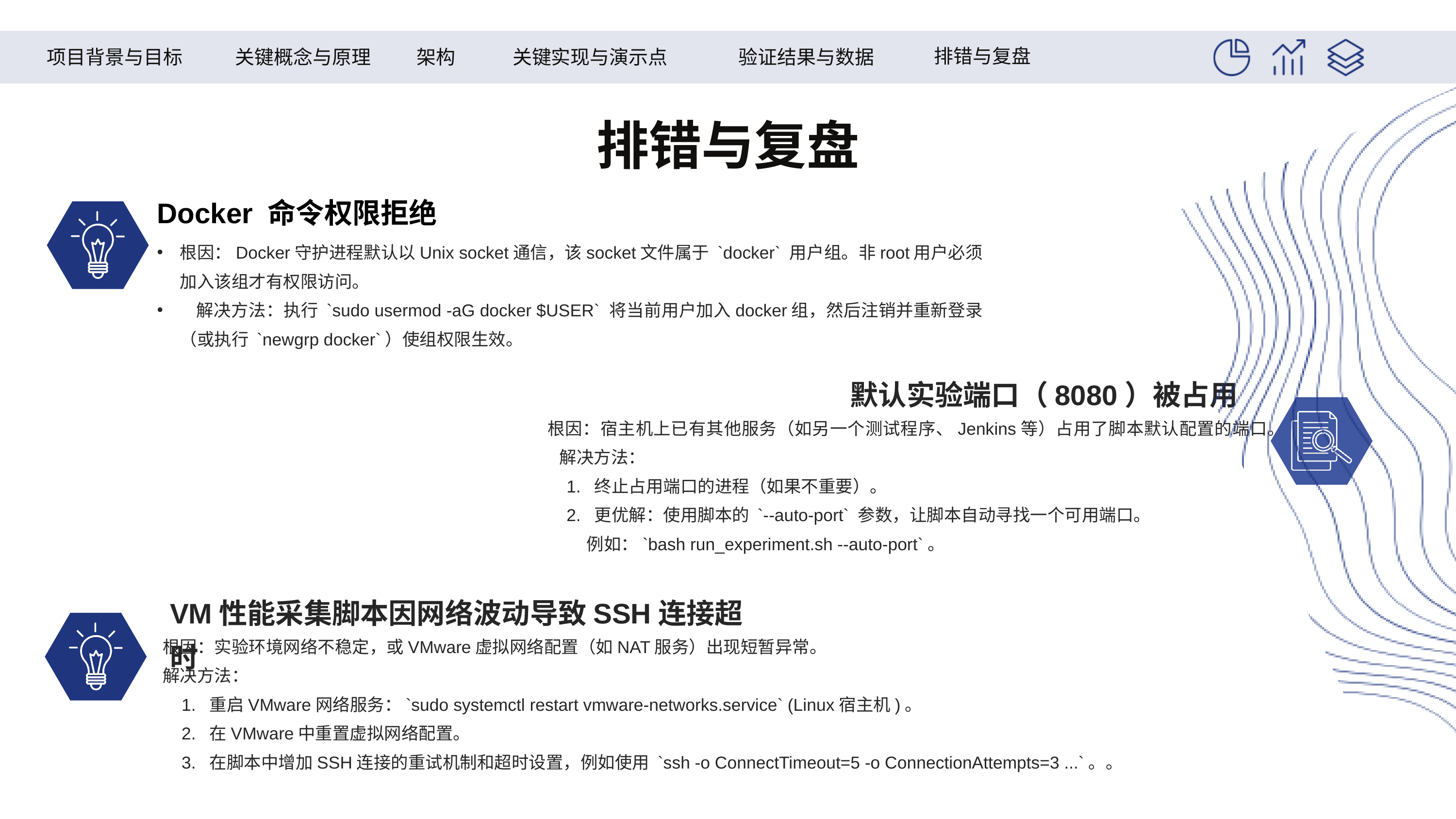

排错与复盘
项目背景与目标
关键概念与原理
关键实现与演示点
验证结果与数据
架构

排错与复盘
Docker 命令权限拒绝

根因：Docker守护进程默认以Unix socket通信，该socket文件属于 `docker` 用户组。非root用户必须加入该组才有权限访问。
   解决方法：执行 `sudo usermod -aG docker $USER` 将当前用户加入docker组，然后注销并重新登录（或执行 `newgrp docker`）使组权限生效。
默认实验端口（8080）被占用

根因：宿主机上已有其他服务（如另一个测试程序、Jenkins等）占用了脚本默认配置的端口。
  解决方法：
    1.  终止占用端口的进程（如果不重要）。
    2.  更优解：使用脚本的 `--auto-port` 参数，让脚本自动寻找一个可用端口。
         例如：`bash run_experiment.sh --auto-port`。
VM性能采集脚本因网络波动导致SSH连接超时

根因：实验环境网络不稳定，或VMware虚拟网络配置（如NAT服务）出现短暂异常。
解决方法：
    1.  重启VMware网络服务：`sudo systemctl restart vmware-networks.service` (Linux宿主机)。
    2.  在VMware中重置虚拟网络配置。
    3.  在脚本中增加SSH连接的重试机制和超时设置，例如使用 `ssh -o ConnectTimeout=5 -o ConnectionAttempts=3 ...`。。